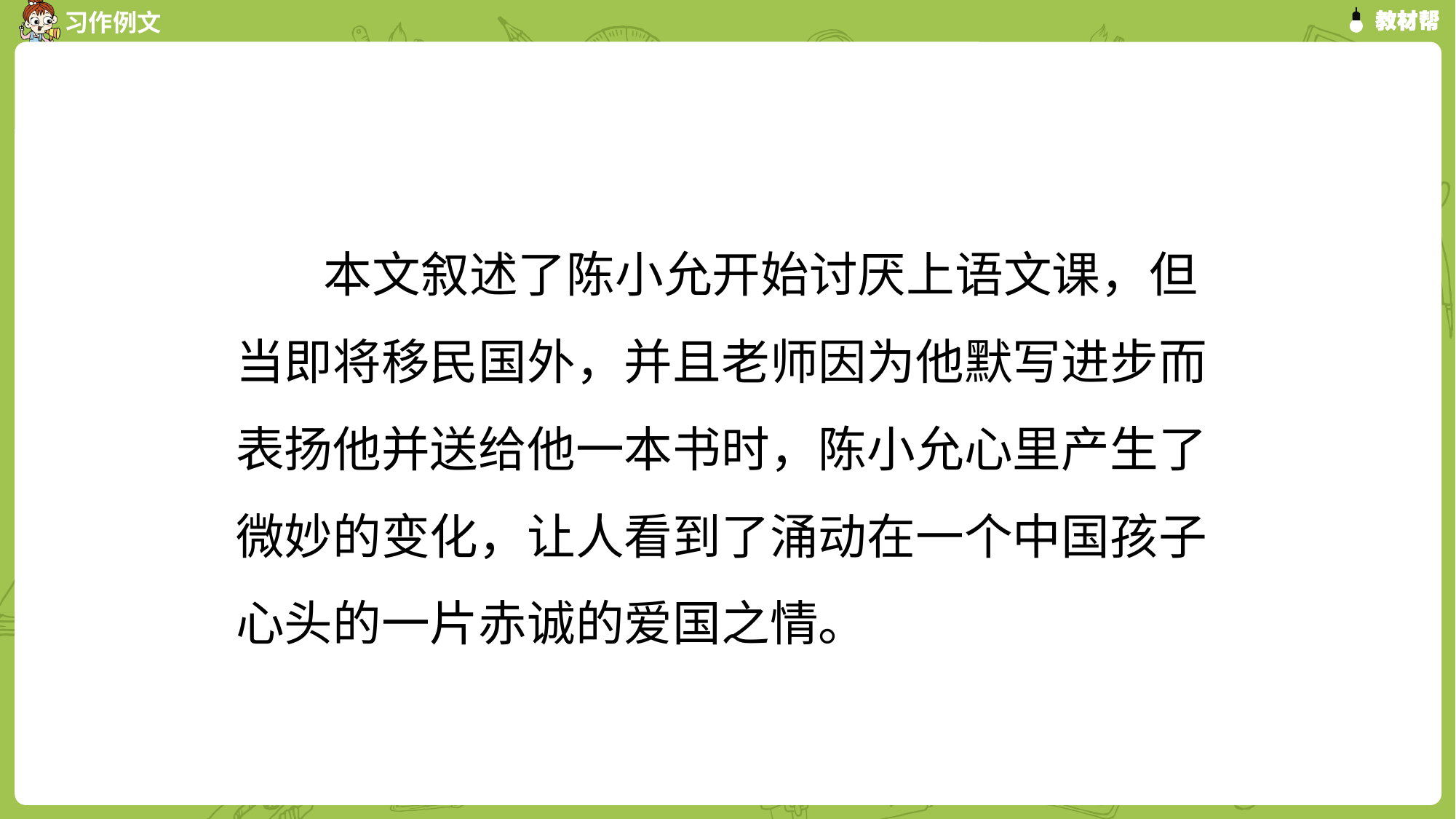

本文叙述了陈小允开始讨厌上语文课，但当即将移民国外，并且老师因为他默写进步而表扬他并送给他一本书时，陈小允心里产生了微妙的变化，让人看到了涌动在一个中国孩子心头的一片赤诚的爱国之情。